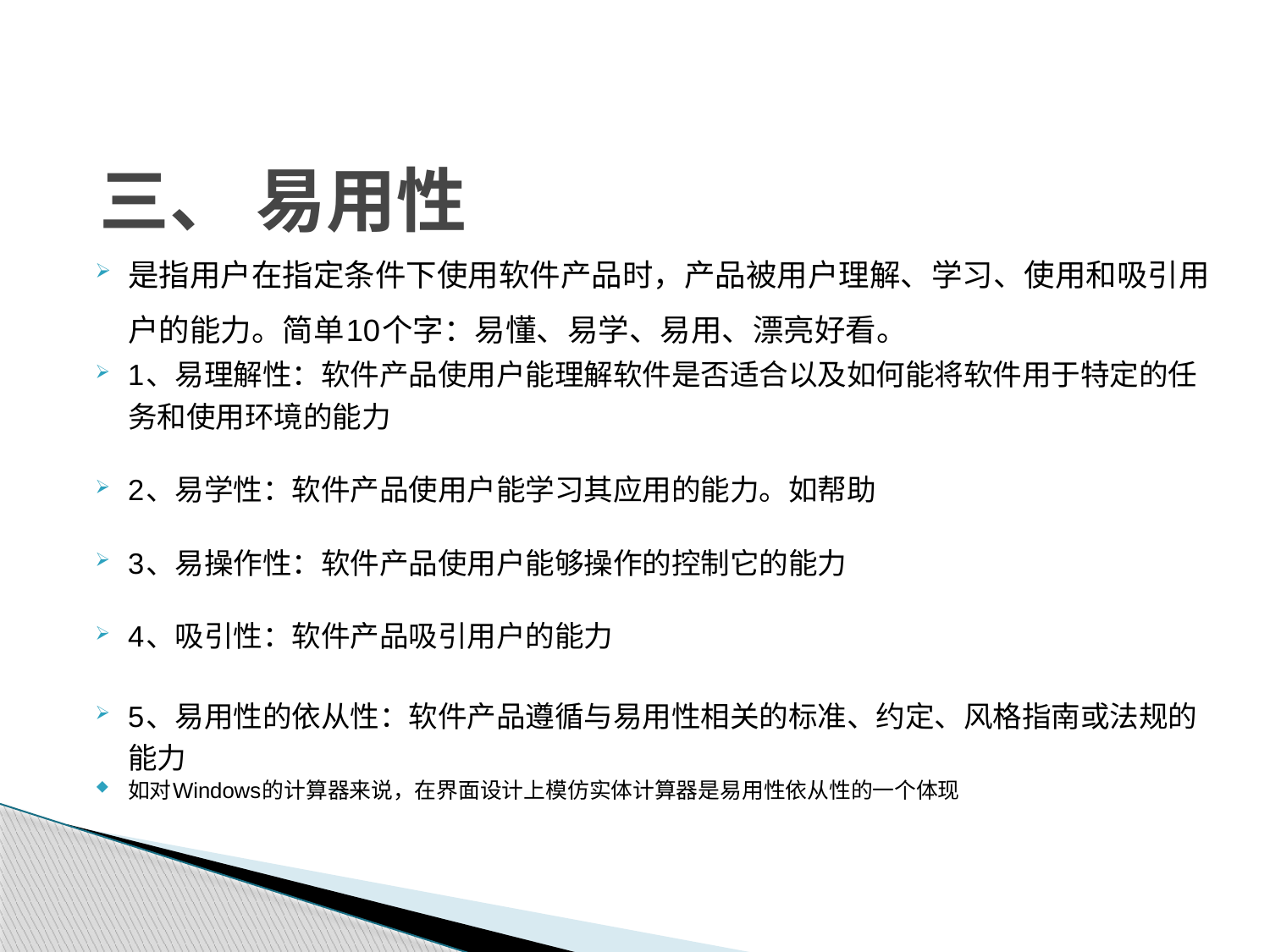

# 三、 易用性
是指用户在指定条件下使用软件产品时，产品被用户理解、学习、使用和吸引用户的能力。简单10个字：易懂、易学、易用、漂亮好看。
1、易理解性：软件产品使用户能理解软件是否适合以及如何能将软件用于特定的任务和使用环境的能力

2、易学性：软件产品使用户能学习其应用的能力。如帮助

3、易操作性：软件产品使用户能够操作的控制它的能力

4、吸引性：软件产品吸引用户的能力

5、易用性的依从性：软件产品遵循与易用性相关的标准、约定、风格指南或法规的能力
如对Windows的计算器来说，在界面设计上模仿实体计算器是易用性依从性的一个体现